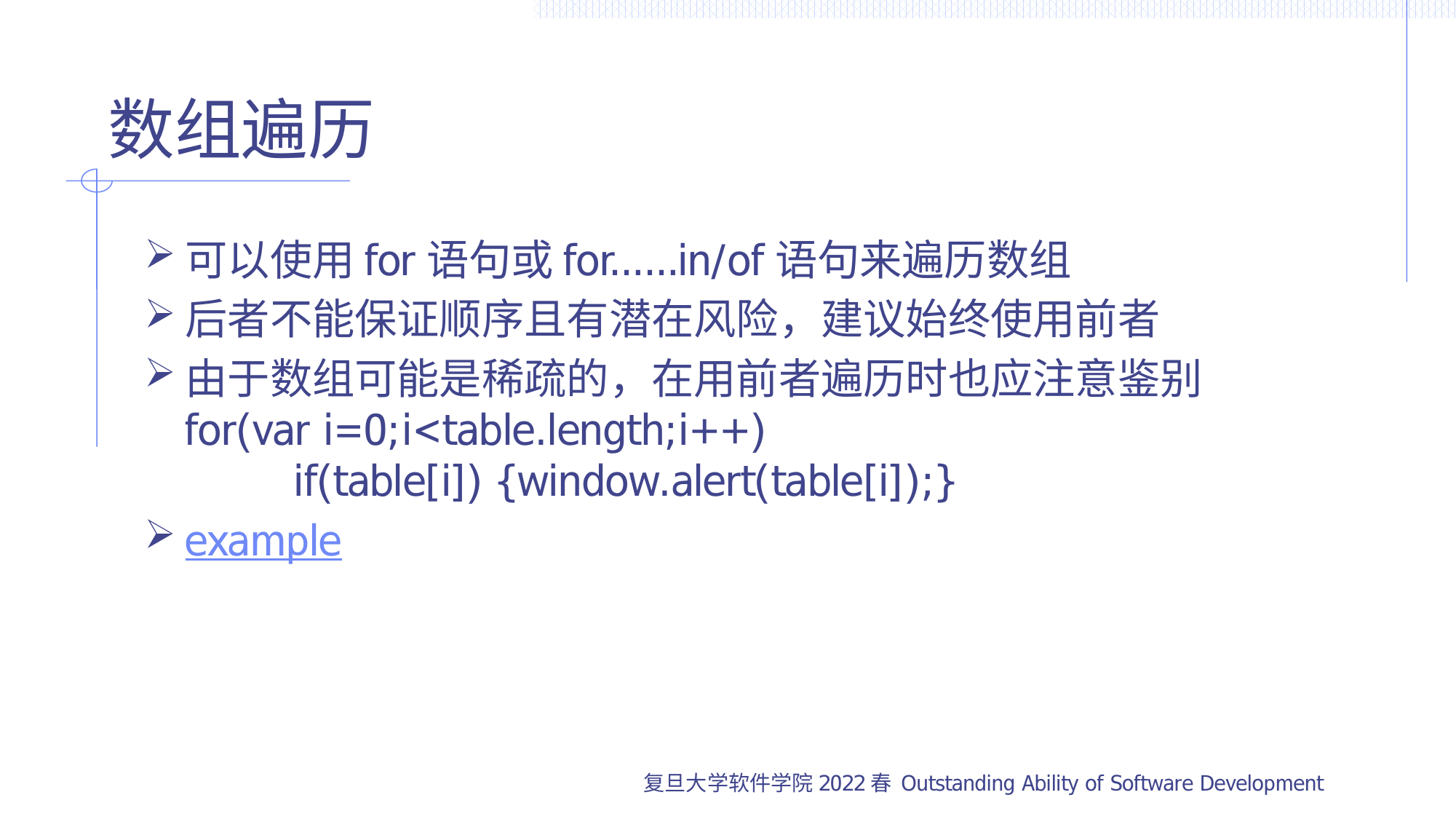

# 数组遍历
可以使用for语句或for……in/of语句来遍历数组
后者不能保证顺序且有潜在风险，建议始终使用前者
由于数组可能是稀疏的，在用前者遍历时也应注意鉴别
for(var i=0;i<table.length;i++)
	if(table[i]) {window.alert(table[i]);}
example